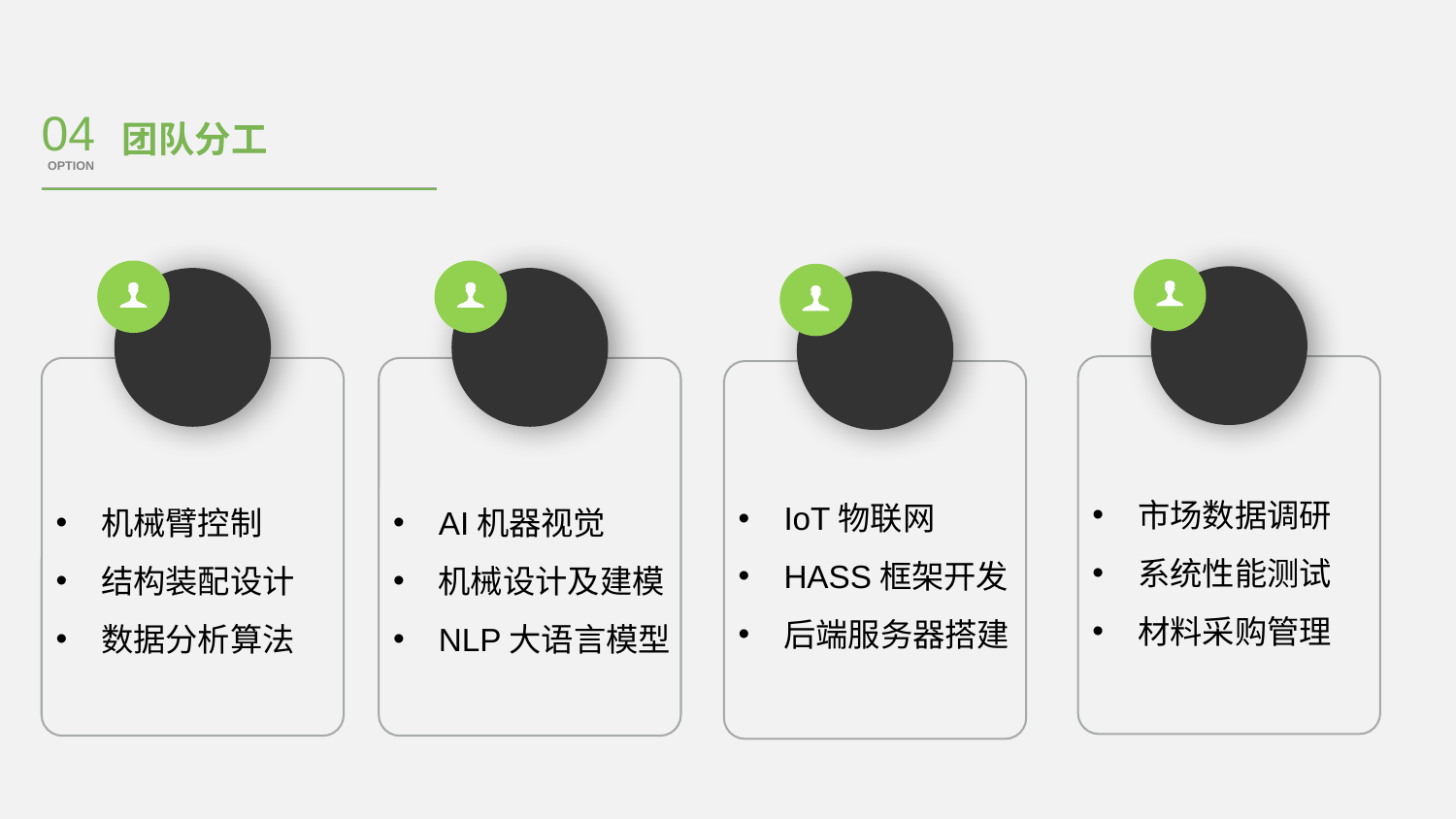

04
OPTION
团队分工

IoT物联网
HASS框架开发
后端服务器搭建

市场数据调研
系统性能测试
材料采购管理

机械臂控制
结构装配设计
数据分析算法

AI机器视觉
机械设计及建模
NLP大语言模型